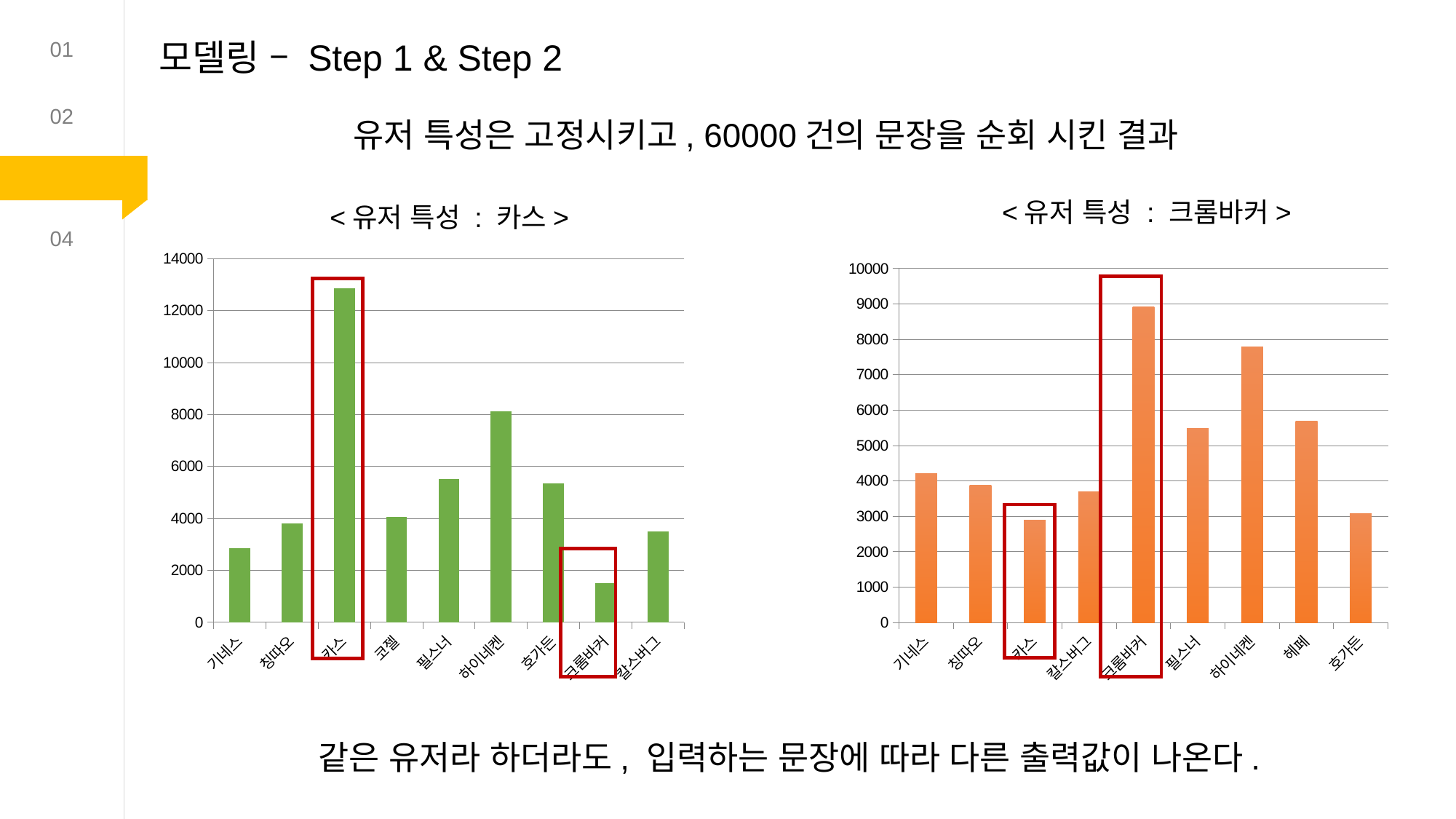

모델링 – Step 1 & Step 2
01
02
유저 특성은 고정시키고, 60000건의 문장을 순회 시킨 결과

03
<유저 특성 : 크롬바커>
<유저 특성 : 카스>
04

### Chart

| Category | 계열 1 |
|---|---|
| 기네스 | 2865.0 |
| 칭따오 | 3810.0 |
| 카스 | 12871.0 |
| 코젤 | 4054.0 |
| 필스너 | 5507.0 |
| 하이네켄 | 8116.0 |
| 호가든 | 5353.0 |
| 크롬바커 | 1501.0 |
| 칼스버그 | 3512.0 |

### Chart

| Category | 계열 1 |
|---|---|
| 기네스 | 4204.0 |
| 칭따오 | 3881.0 |
| 카스 | 2890.0 |
| 칼스버그 | 3689.0 |
| 크롬바커 | 8910.0 |
| 필스너 | 5483.0 |
| 하이네켄 | 7781.0 |
| 헤페 | 5688.0 |
| 호가든 | 3080.0 |

같은 유저라 하더라도, 입력하는 문장에 따라 다른 출력값이 나온다.